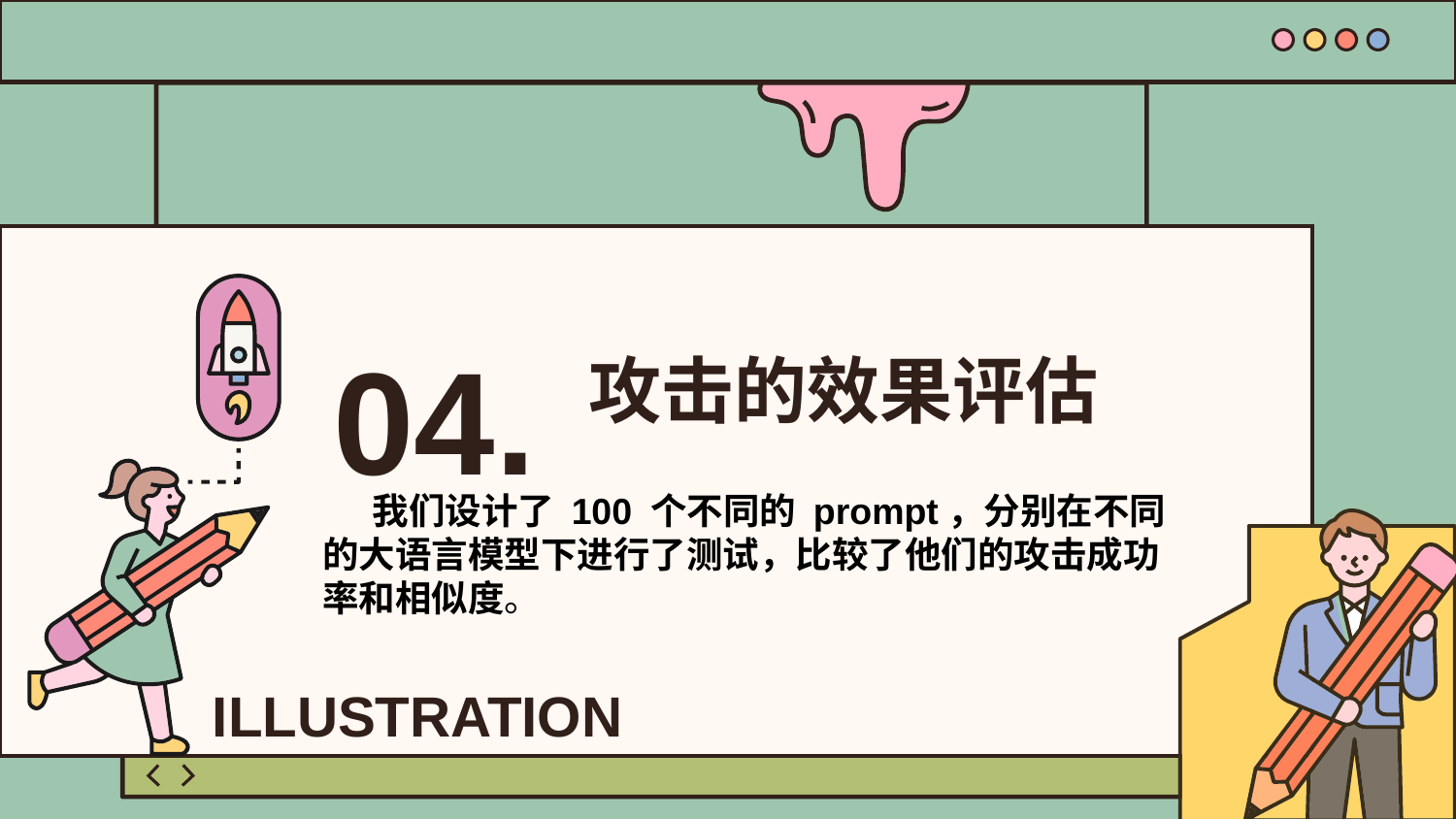

04.
攻击的效果评估
     我们设计了 100 个不同的 prompt，分别在不同的大语言模型下进行了测试，比较了他们的攻击成功率和相似度。
ILLUSTRATION